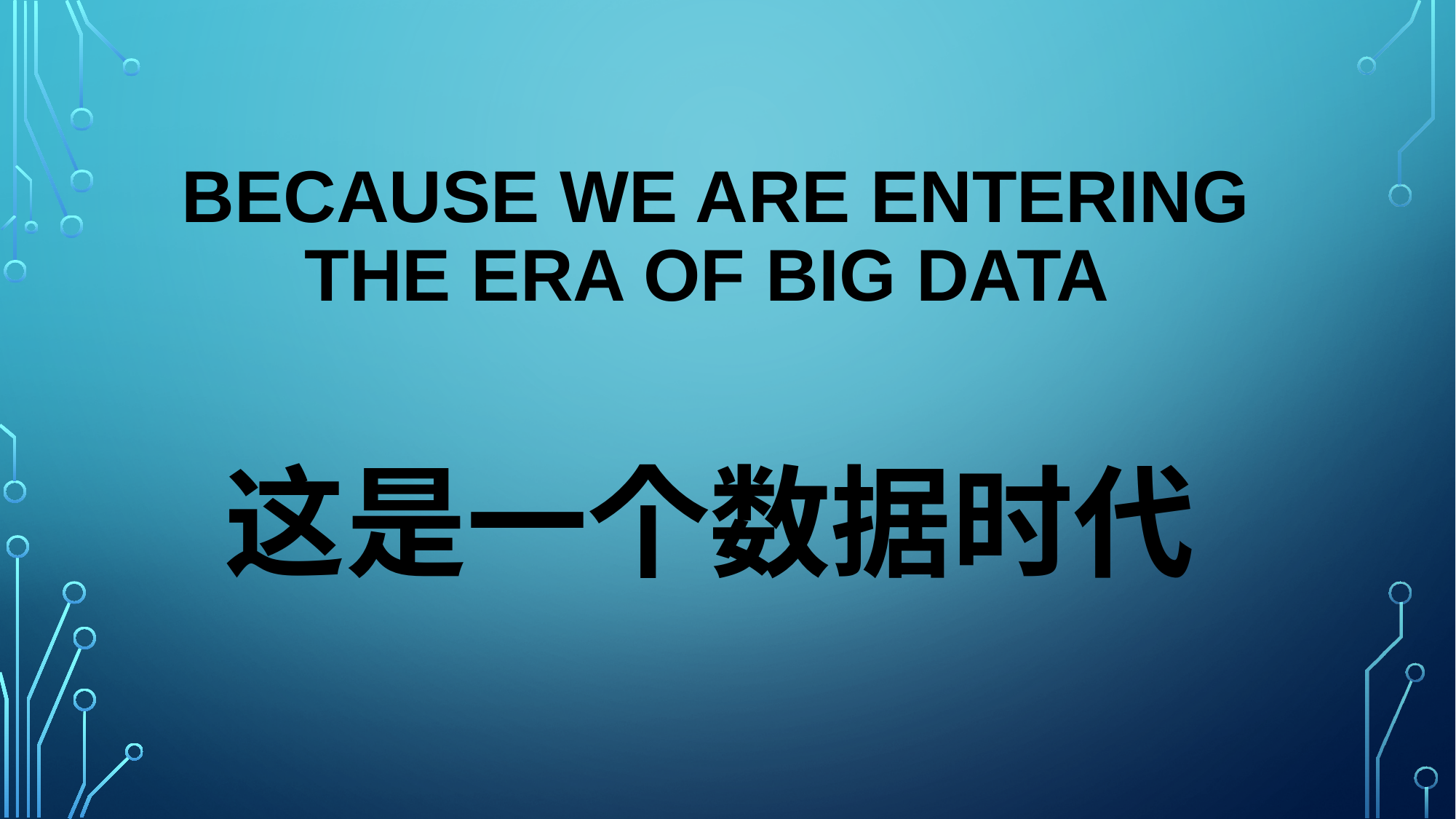

# Because We are entering the era of big data
这是一个数据时代